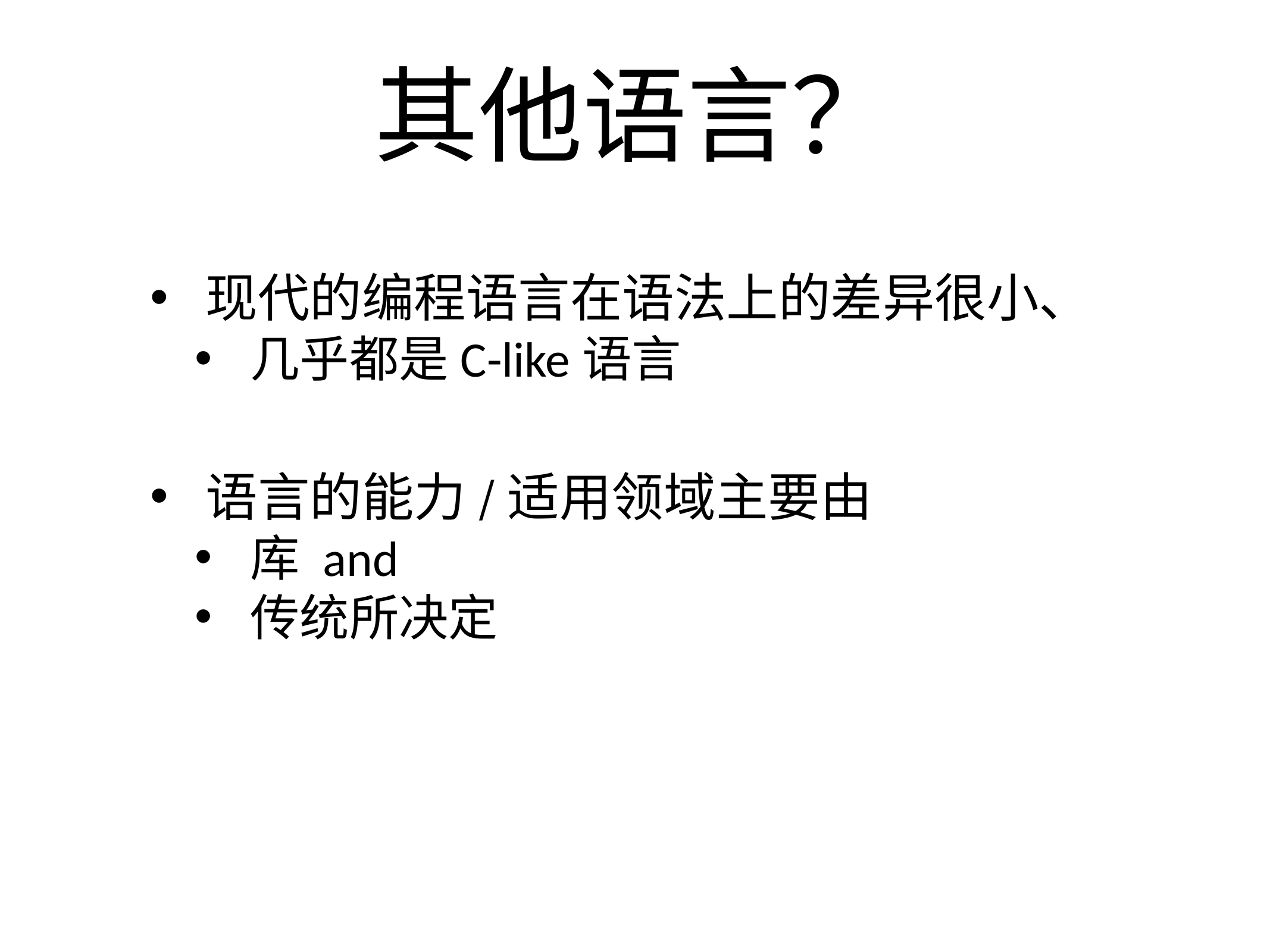

# 其他语言？
现代的编程语言在语法上的差异很小、
几乎都是C-like语言

语言的能力/适用领域主要由
库 and
传统所决定